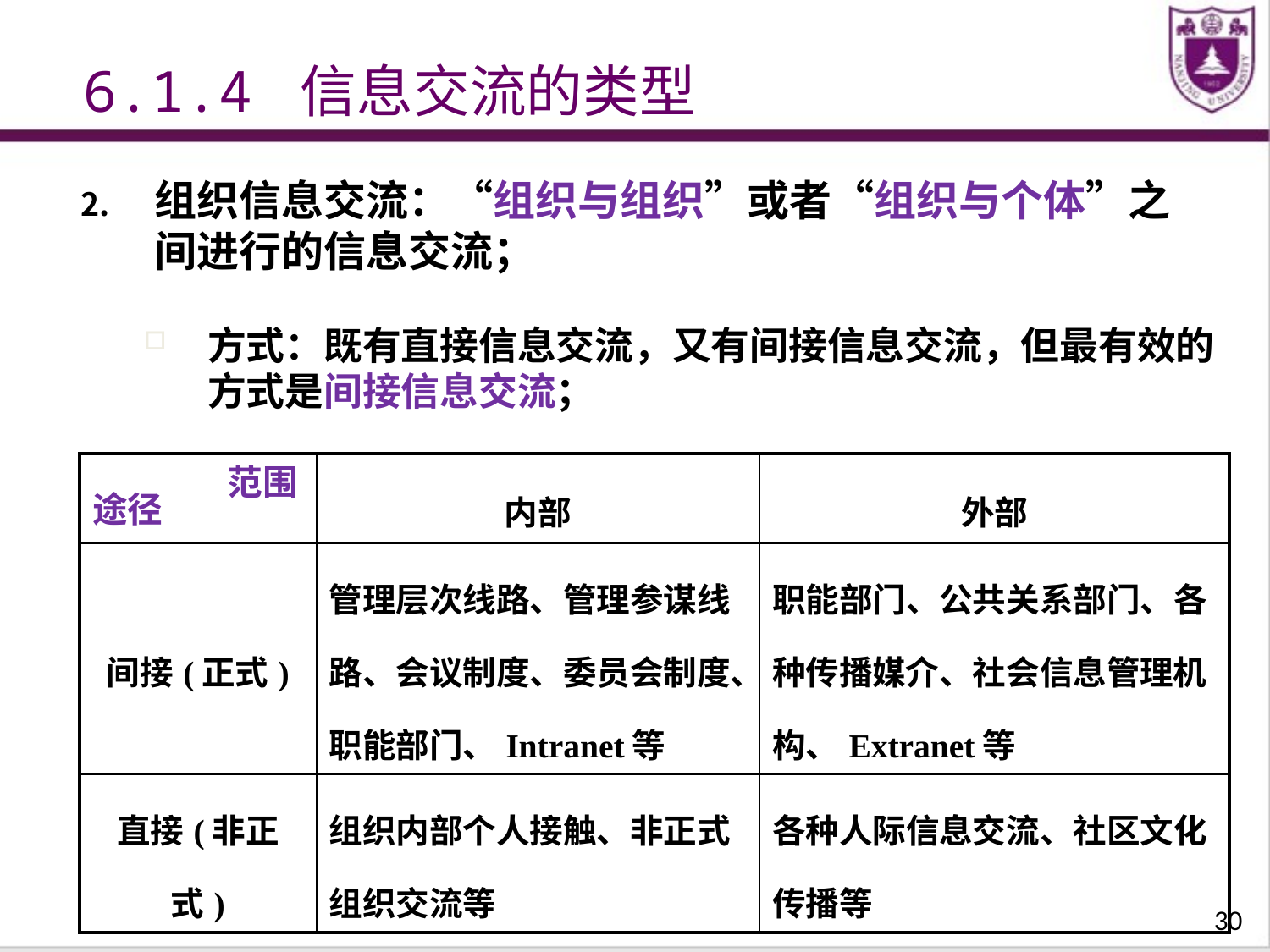

6.1.4 信息交流的类型
组织信息交流：“组织与组织”或者“组织与个体”之间进行的信息交流；
方式：既有直接信息交流，又有间接信息交流，但最有效的方式是间接信息交流；
|  | 内部 | 外部 |
| --- | --- | --- |
| 间接(正式) | 管理层次线路、管理参谋线路、会议制度、委员会制度、职能部门、Intranet等 | 职能部门、公共关系部门、各种传播媒介、社会信息管理机构、Extranet等 |
| 直接(非正式) | 组织内部个人接触、非正式组织交流等 | 各种人际信息交流、社区文化传播等 |
范围
途径
30